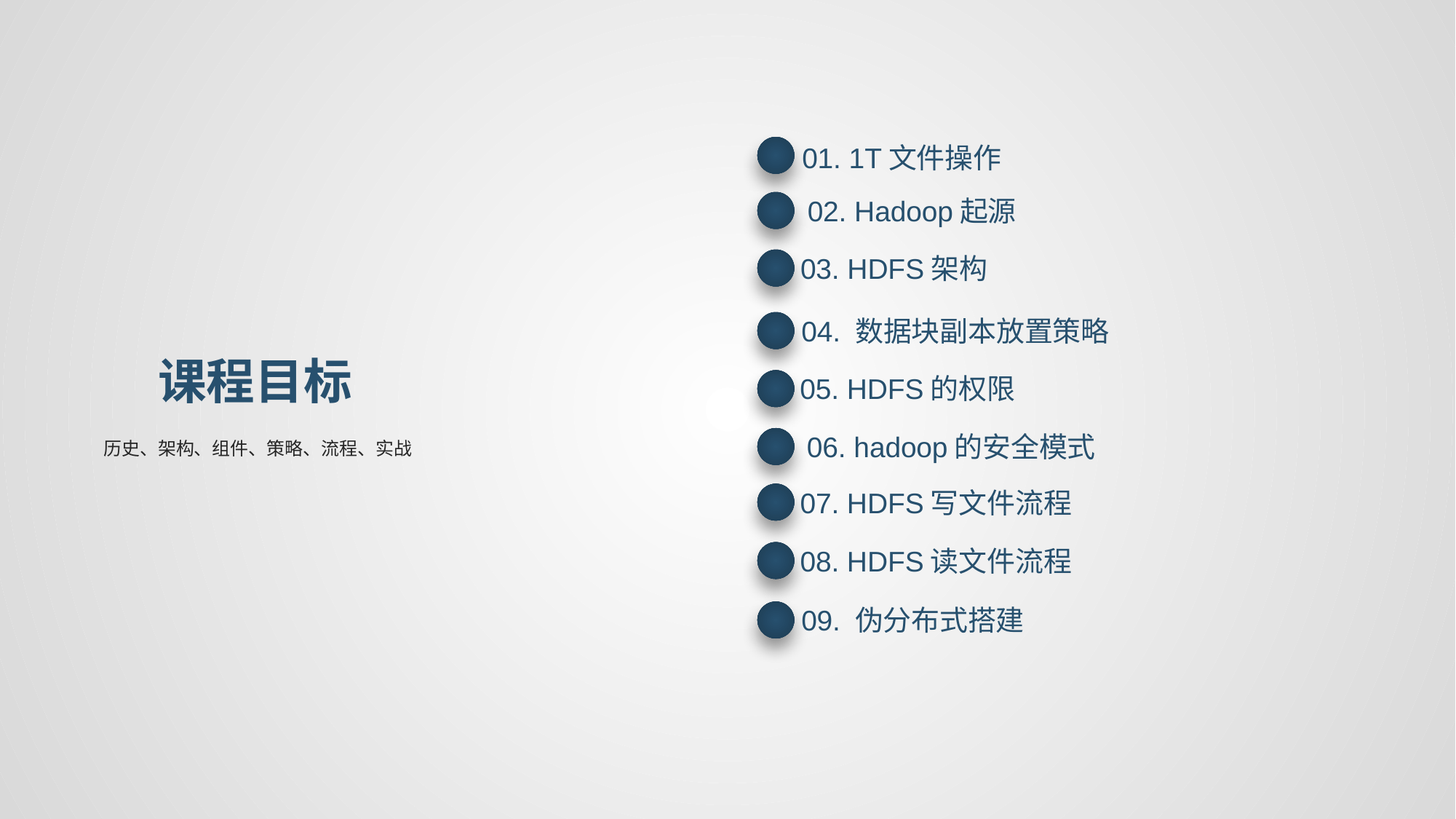

01. 1T文件操作

02. Hadoop起源

03. HDFS架构

04. 数据块副本放置策略

课程目标
05. HDFS的权限

历史、架构、组件、策略、流程、实战
06. hadoop的安全模式

07. HDFS写文件流程

08. HDFS读文件流程

09. 伪分布式搭建